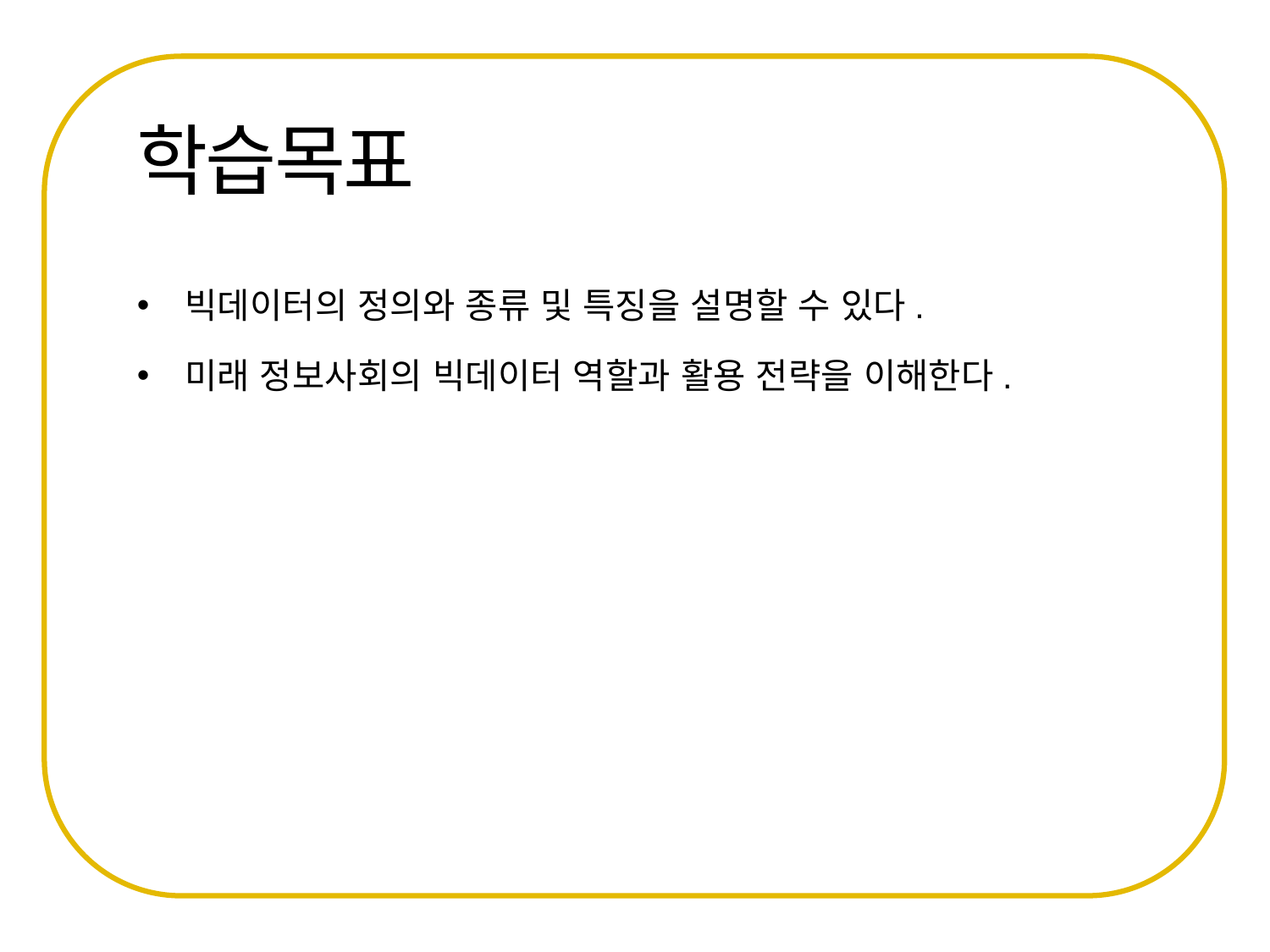

빅데이터의 정의와 종류 및 특징을 설명할 수 있다.
미래 정보사회의 빅데이터 역할과 활용 전략을 이해한다.